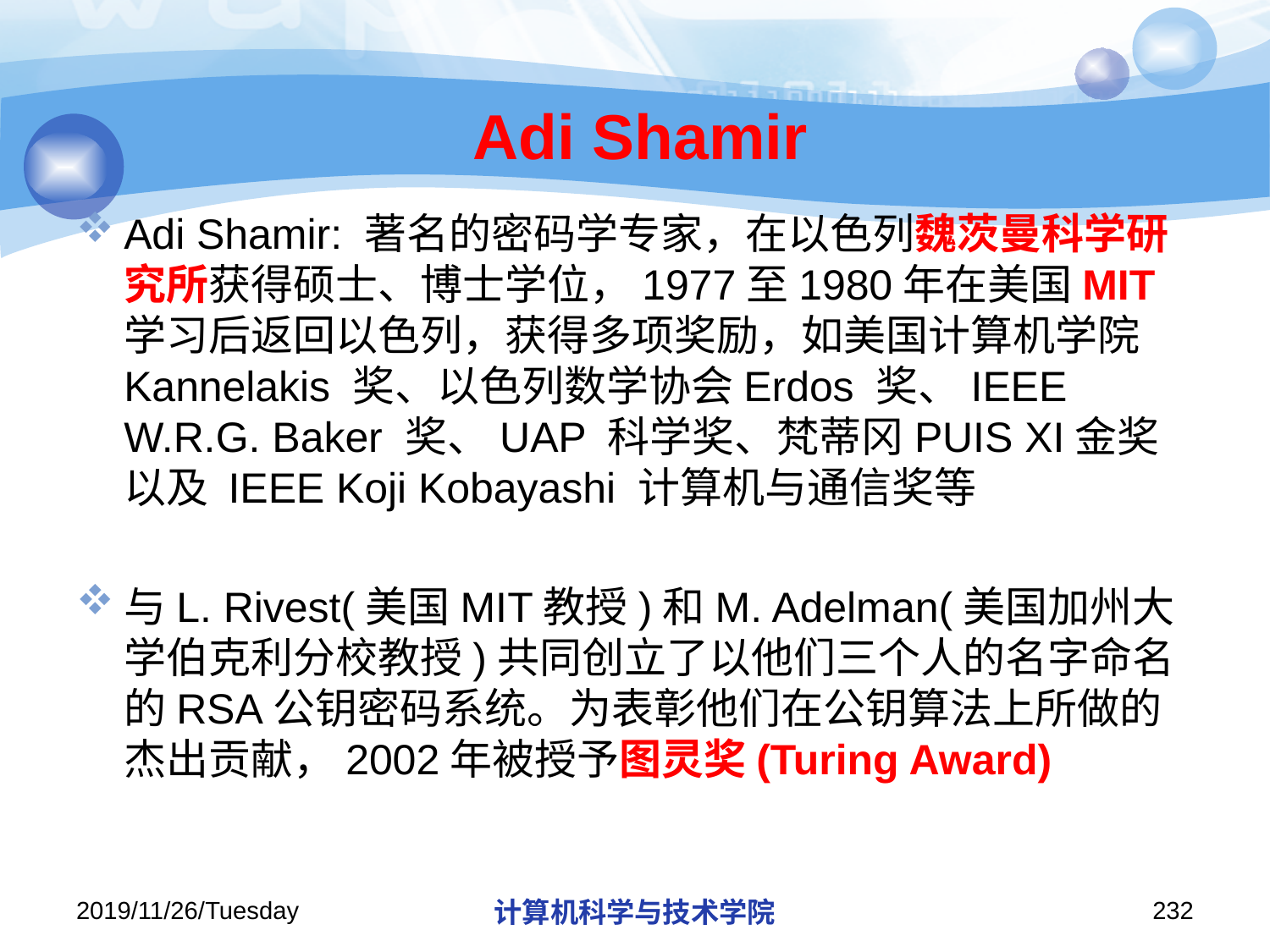

# Adi Shamir
Adi Shamir: 著名的密码学专家，在以色列魏茨曼科学研究所获得硕士、博士学位，1977至1980年在美国MIT学习后返回以色列，获得多项奖励，如美国计算机学院 Kannelakis 奖、以色列数学协会Erdos 奖、IEEE W.R.G. Baker 奖、UAP 科学奖、梵蒂冈PUIS XI金奖以及 IEEE Koji Kobayashi 计算机与通信奖等

与L. Rivest(美国MIT教授)和M. Adelman(美国加州大学伯克利分校教授)共同创立了以他们三个人的名字命名的RSA公钥密码系统。为表彰他们在公钥算法上所做的杰出贡献，2002年被授予图灵奖(Turing Award)
2019/11/26/Tuesday
计算机科学与技术学院
232